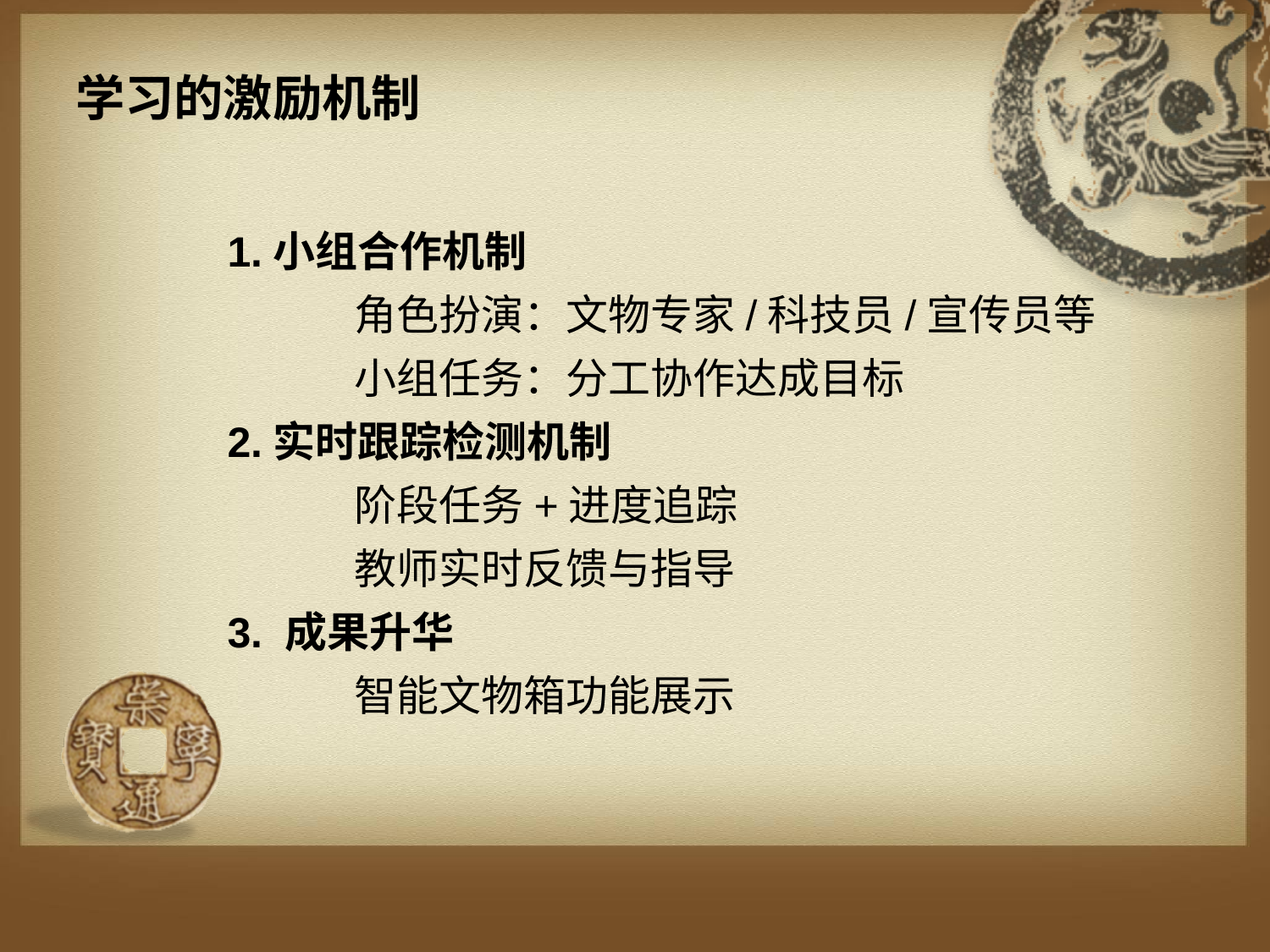

学习的激励机制
1.小组合作机制
	角色扮演：文物专家/科技员/宣传员等
	小组任务：分工协作达成目标
2.实时跟踪检测机制
	阶段任务+进度追踪
	教师实时反馈与指导
3. 成果升华
	智能文物箱功能展示